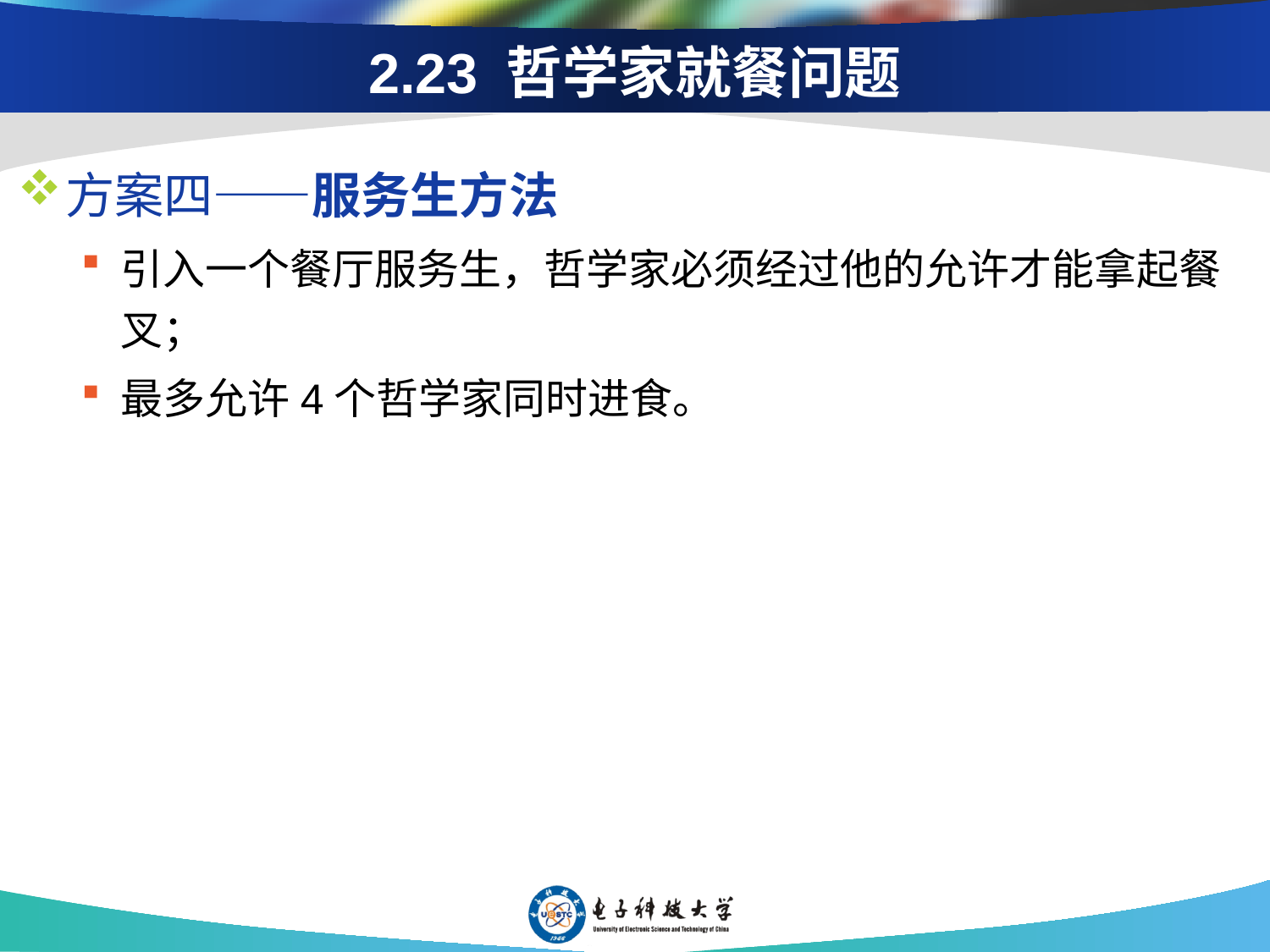

# 2.23 哲学家就餐问题
方案四——服务生方法
引入一个餐厅服务生，哲学家必须经过他的允许才能拿起餐叉；
最多允许4个哲学家同时进食。